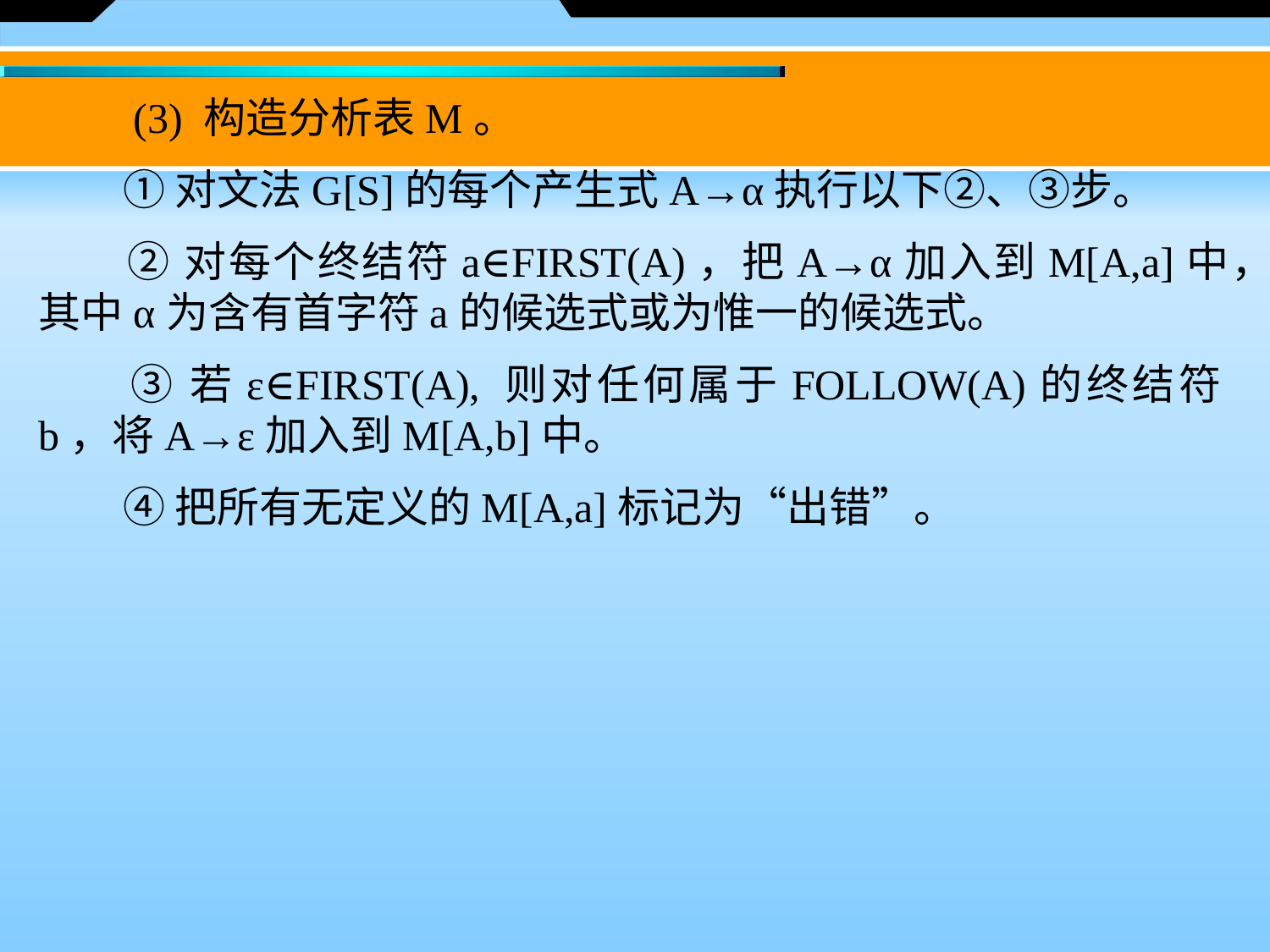

(3) 构造分析表M。
　　① 对文法G[S]的每个产生式A→α执行以下②、③步。
　　② 对每个终结符a∈FIRST(A)，把A→α加入到M[A,a]中，其中α为含有首字符a的候选式或为惟一的候选式。
　　③ 若ε∈FIRST(A), 则对任何属于FOLLOW(A)的终结符b，将A→ε加入到M[A,b]中。
　　④ 把所有无定义的M[A,a]标记为“出错”。